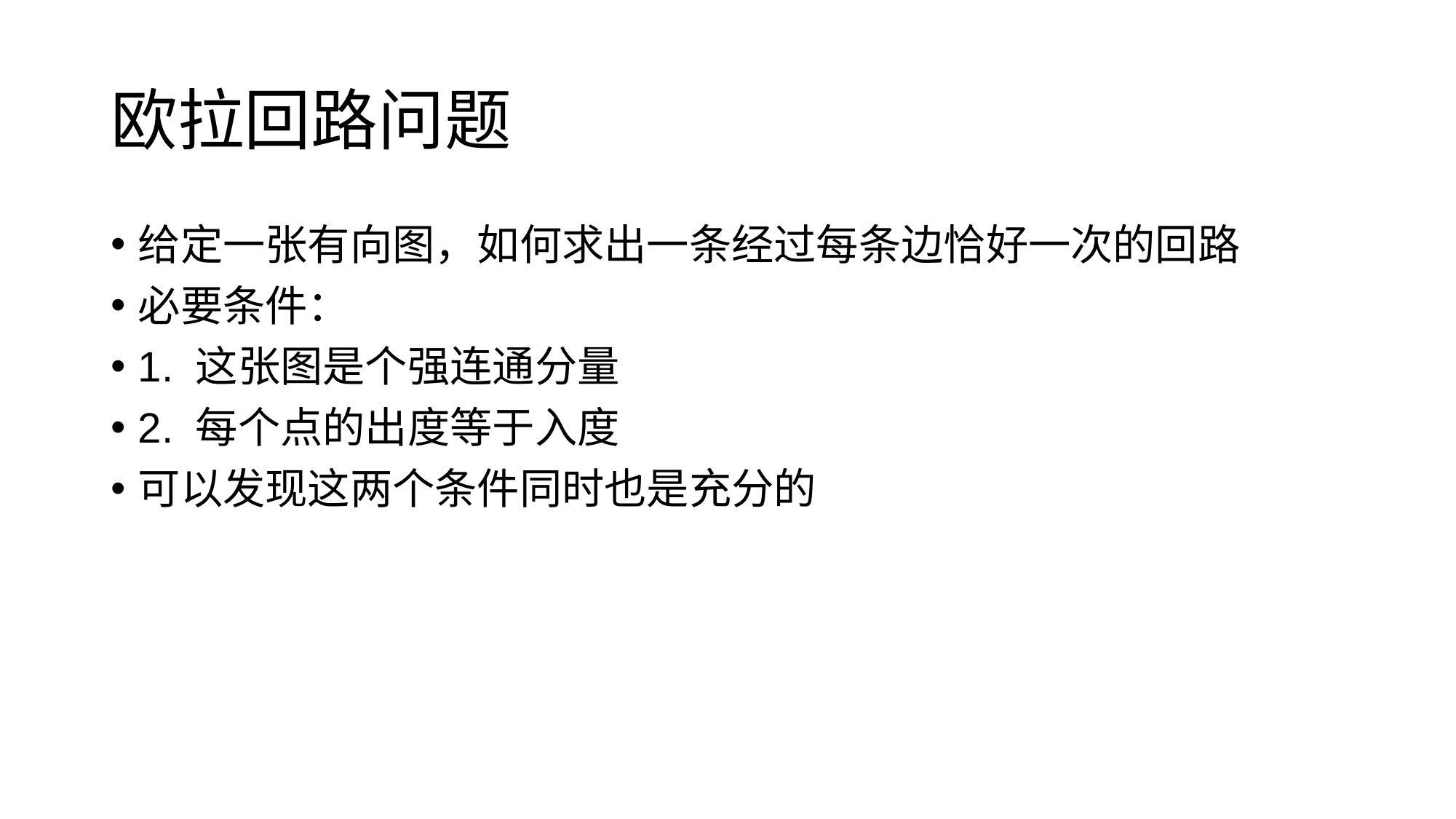

# 欧拉回路问题
给定一张有向图，如何求出一条经过每条边恰好一次的回路
必要条件：
1. 这张图是个强连通分量
2. 每个点的出度等于入度
可以发现这两个条件同时也是充分的